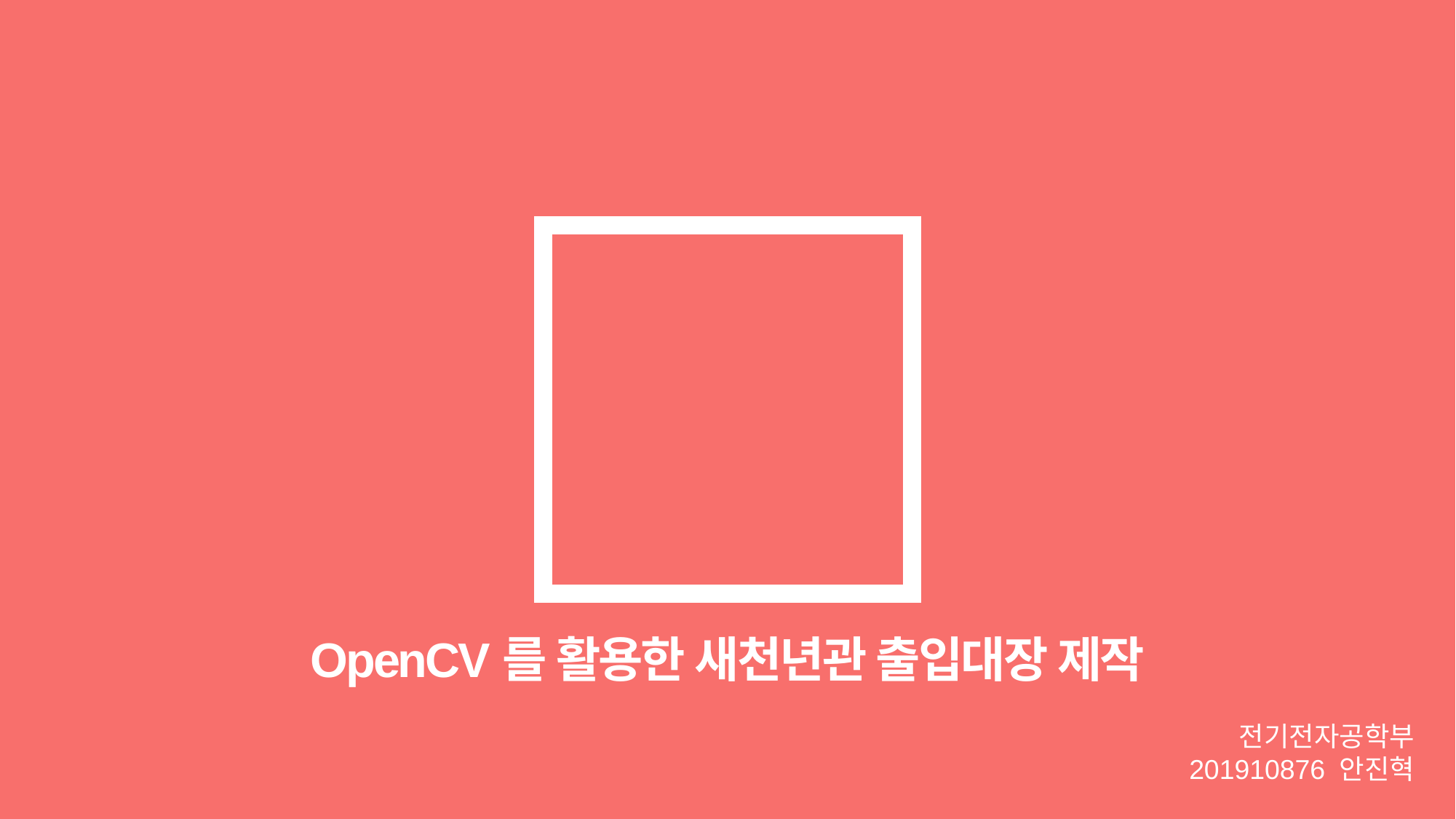

OpenCV를 활용한 새천년관 출입대장 제작
전기전자공학부
201910876 안진혁